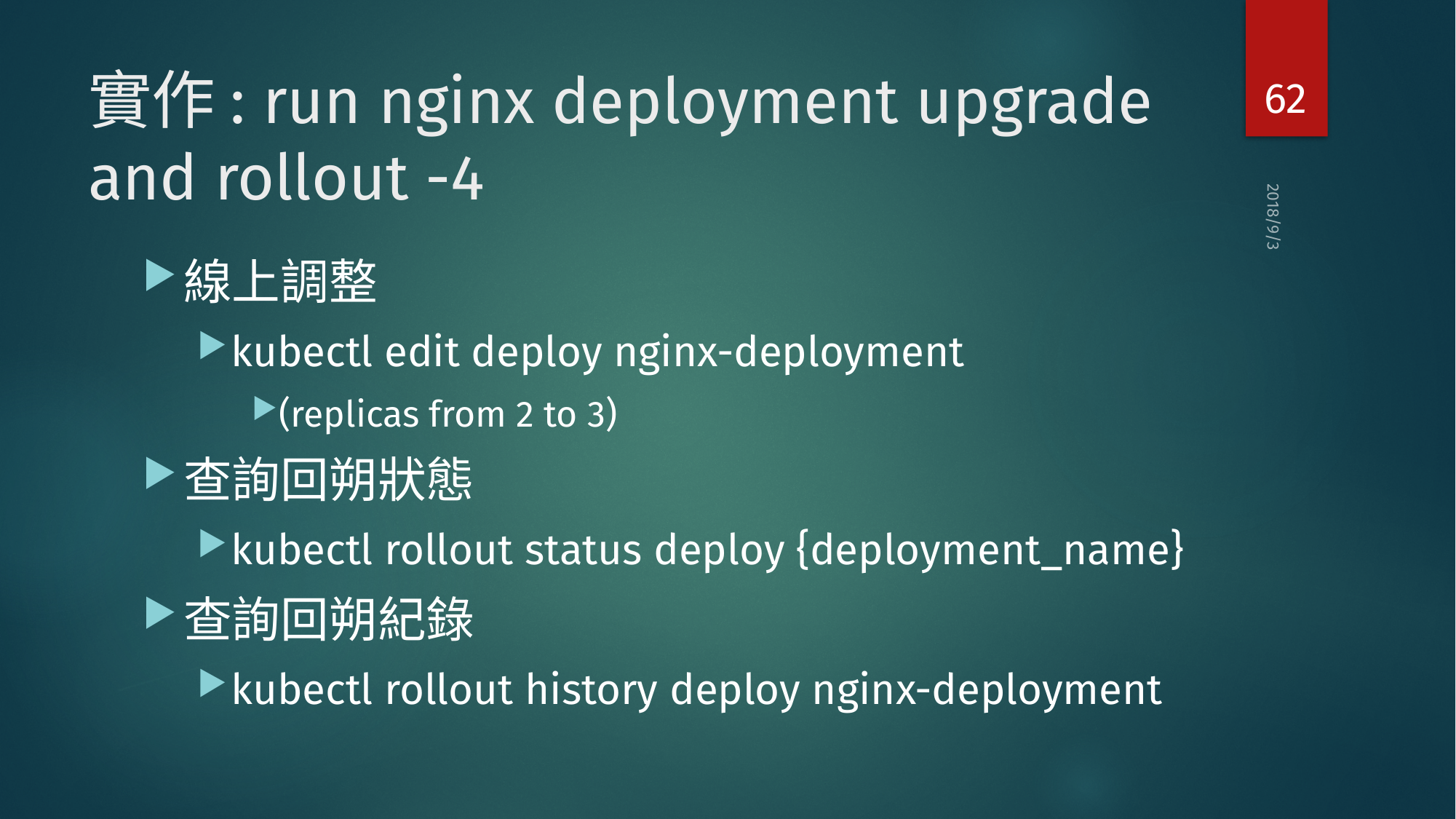

62
# 實作: run nginx deployment upgrade and rollout -4
2018/9/3
線上調整
kubectl edit deploy nginx-deployment
(replicas from 2 to 3)
查詢回朔狀態
kubectl rollout status deploy {deployment_name}
查詢回朔紀錄
kubectl rollout history deploy nginx-deployment